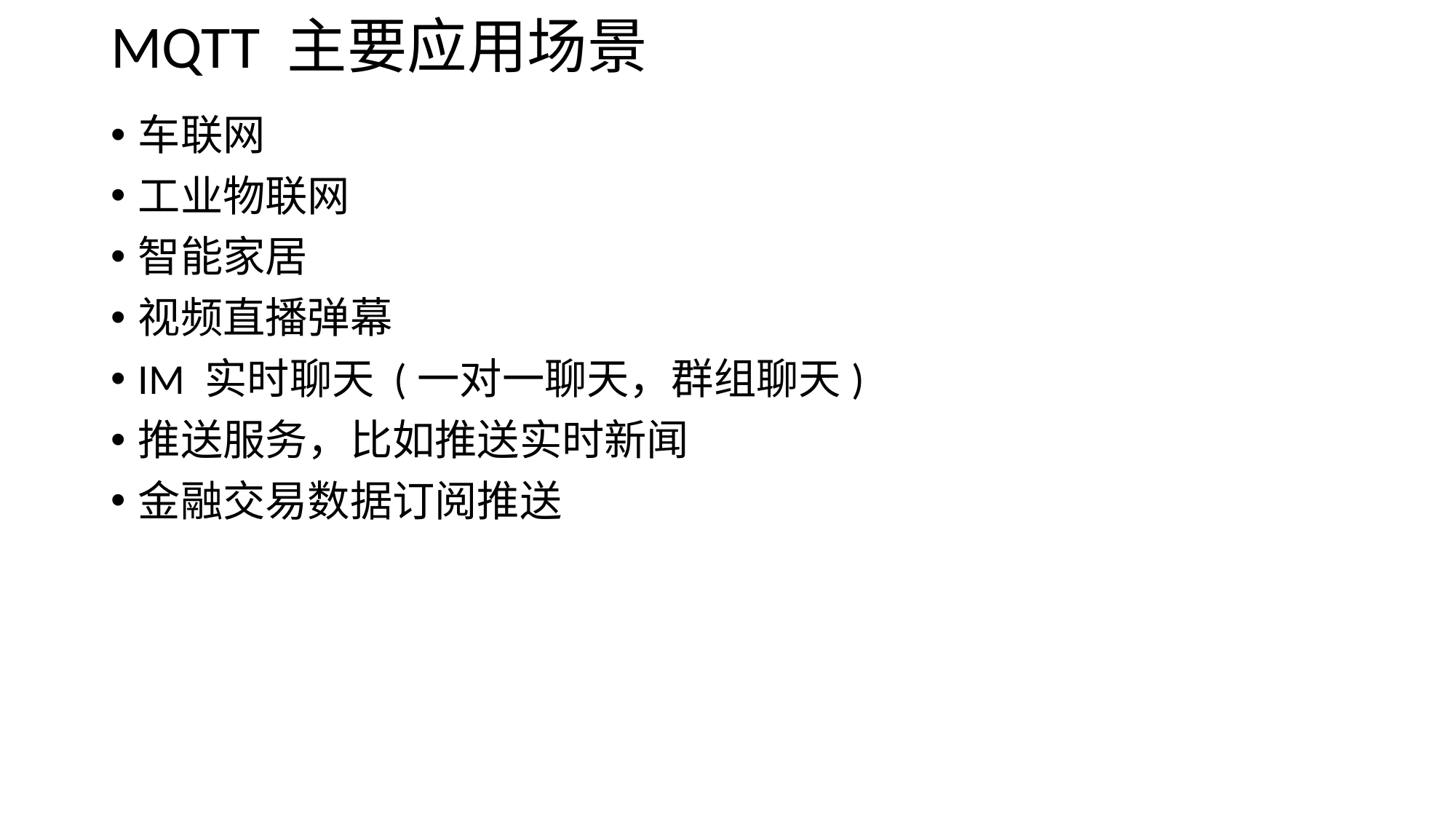

# MQTT 主要应用场景
车联网
工业物联网
智能家居
视频直播弹幕
IM 实时聊天 (一对一聊天，群组聊天)
推送服务，比如推送实时新闻
金融交易数据订阅推送